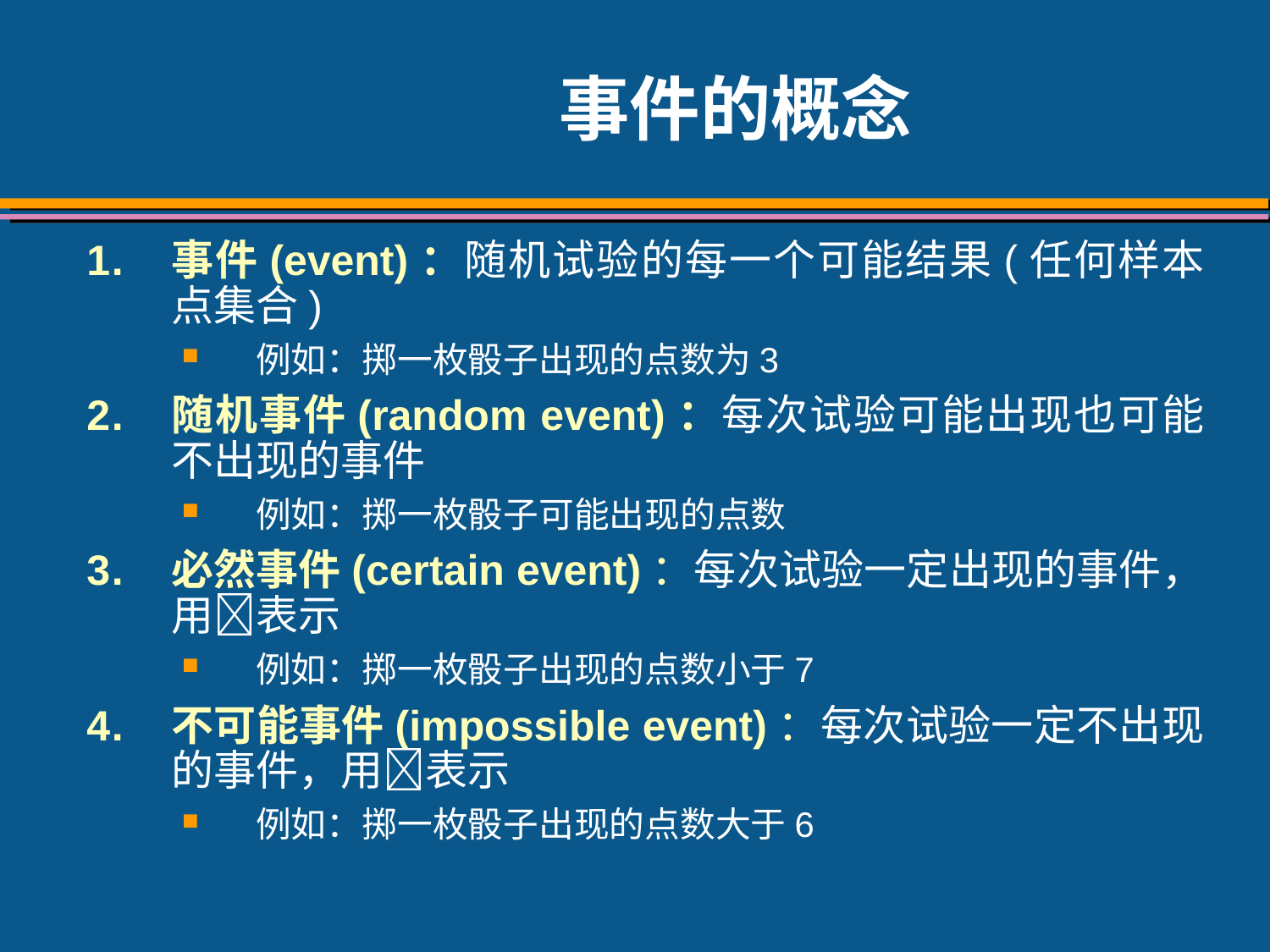

# 事件的概念
事件(event)：随机试验的每一个可能结果(任何样本点集合)
例如：掷一枚骰子出现的点数为3
随机事件(random event)：每次试验可能出现也可能不出现的事件
例如：掷一枚骰子可能出现的点数
必然事件(certain event)：每次试验一定出现的事件，用Ω表示
例如：掷一枚骰子出现的点数小于7
不可能事件(impossible event)：每次试验一定不出现的事件，用Φ表示
例如：掷一枚骰子出现的点数大于6